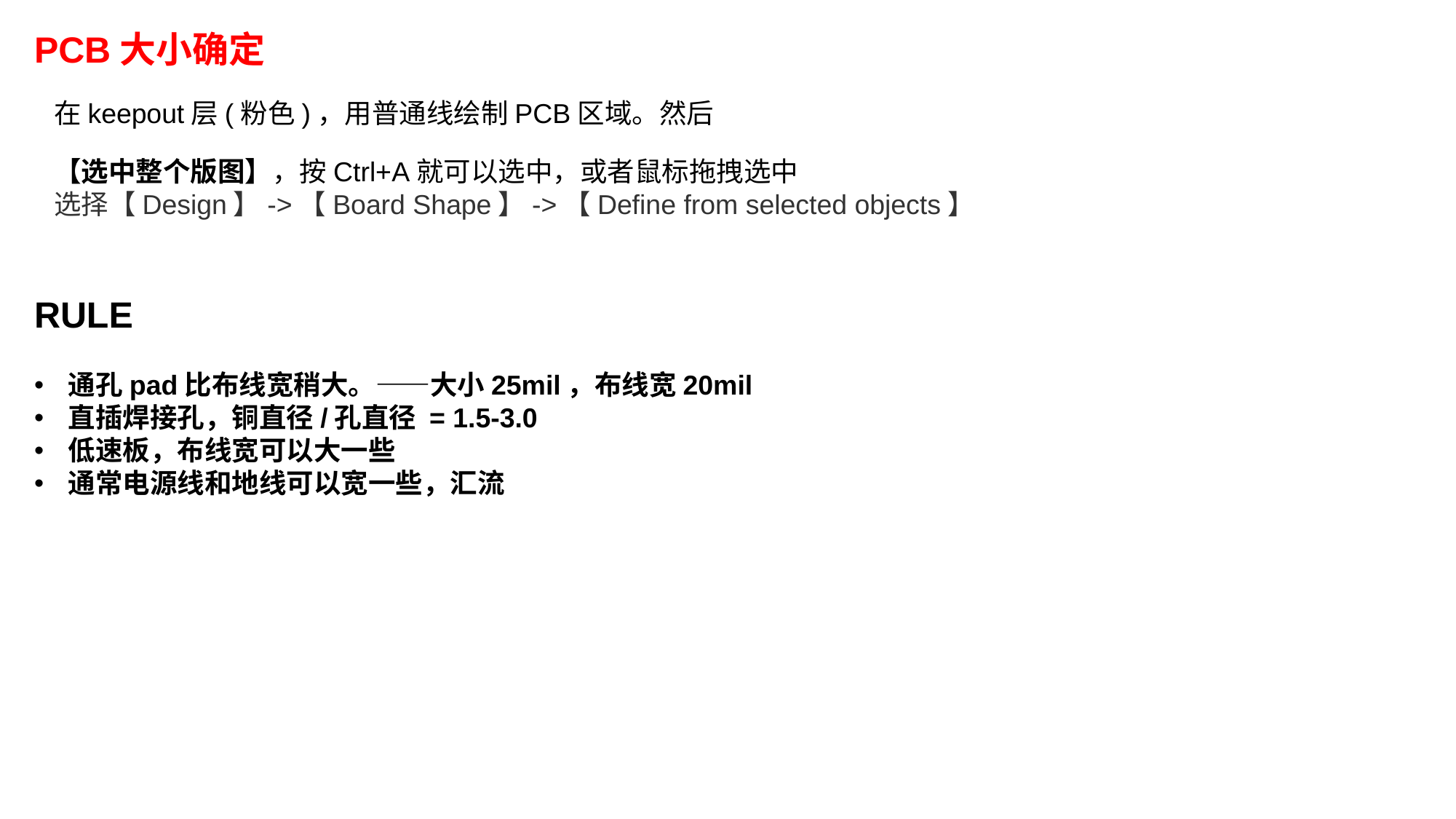

PCB大小确定
在keepout层(粉色)，用普通线绘制PCB区域。然后
【选中整个版图】，按Ctrl+A就可以选中，或者鼠标拖拽选中
选择【Design】->【Board Shape】->【Define from selected objects】
RULE

通孔pad比布线宽稍大。——大小25mil，布线宽20mil
直插焊接孔，铜直径/孔直径 = 1.5-3.0
低速板，布线宽可以大一些
通常电源线和地线可以宽一些，汇流